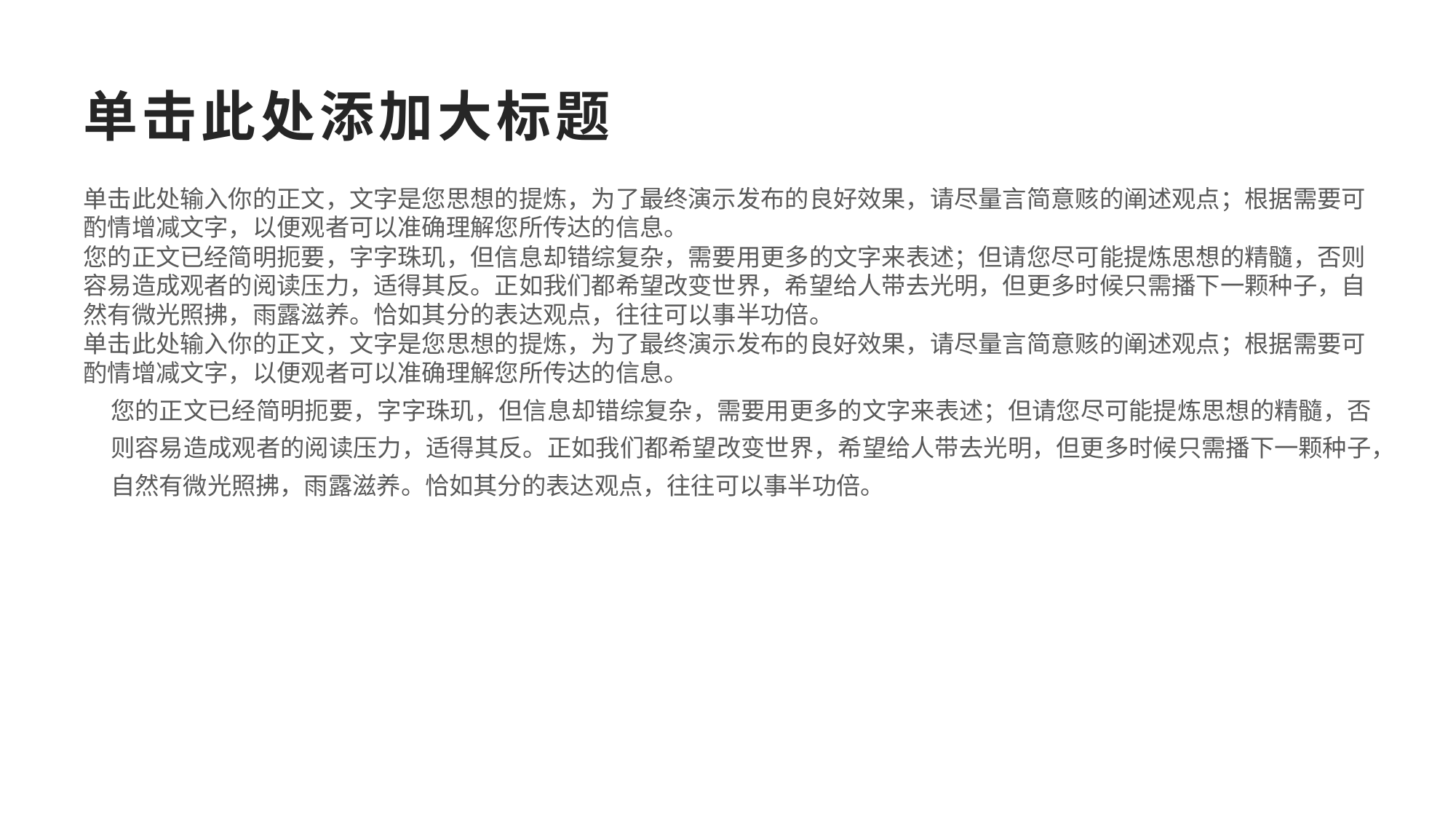

单击此处添加大标题
单击此处输入你的正文，文字是您思想的提炼，为了最终演示发布的良好效果，请尽量言简意赅的阐述观点；根据需要可酌情增减文字，以便观者可以准确理解您所传达的信息。您的正文已经简明扼要，字字珠玑，但信息却错综复杂，需要用更多的文字来表述；但请您尽可能提炼思想的精髓，否则容易造成观者的阅读压力，适得其反。正如我们都希望改变世界，希望给人带去光明，但更多时候只需播下一颗种子，自然有微光照拂，雨露滋养。恰如其分的表达观点，往往可以事半功倍。单击此处输入你的正文，文字是您思想的提炼，为了最终演示发布的良好效果，请尽量言简意赅的阐述观点；根据需要可酌情增减文字，以便观者可以准确理解您所传达的信息。您的正文已经简明扼要，字字珠玑，但信息却错综复杂，需要用更多的文字来表述；但请您尽可能提炼思想的精髓，否则容易造成观者的阅读压力，适得其反。正如我们都希望改变世界，希望给人带去光明，但更多时候只需播下一颗种子，自然有微光照拂，雨露滋养。恰如其分的表达观点，往往可以事半功倍。